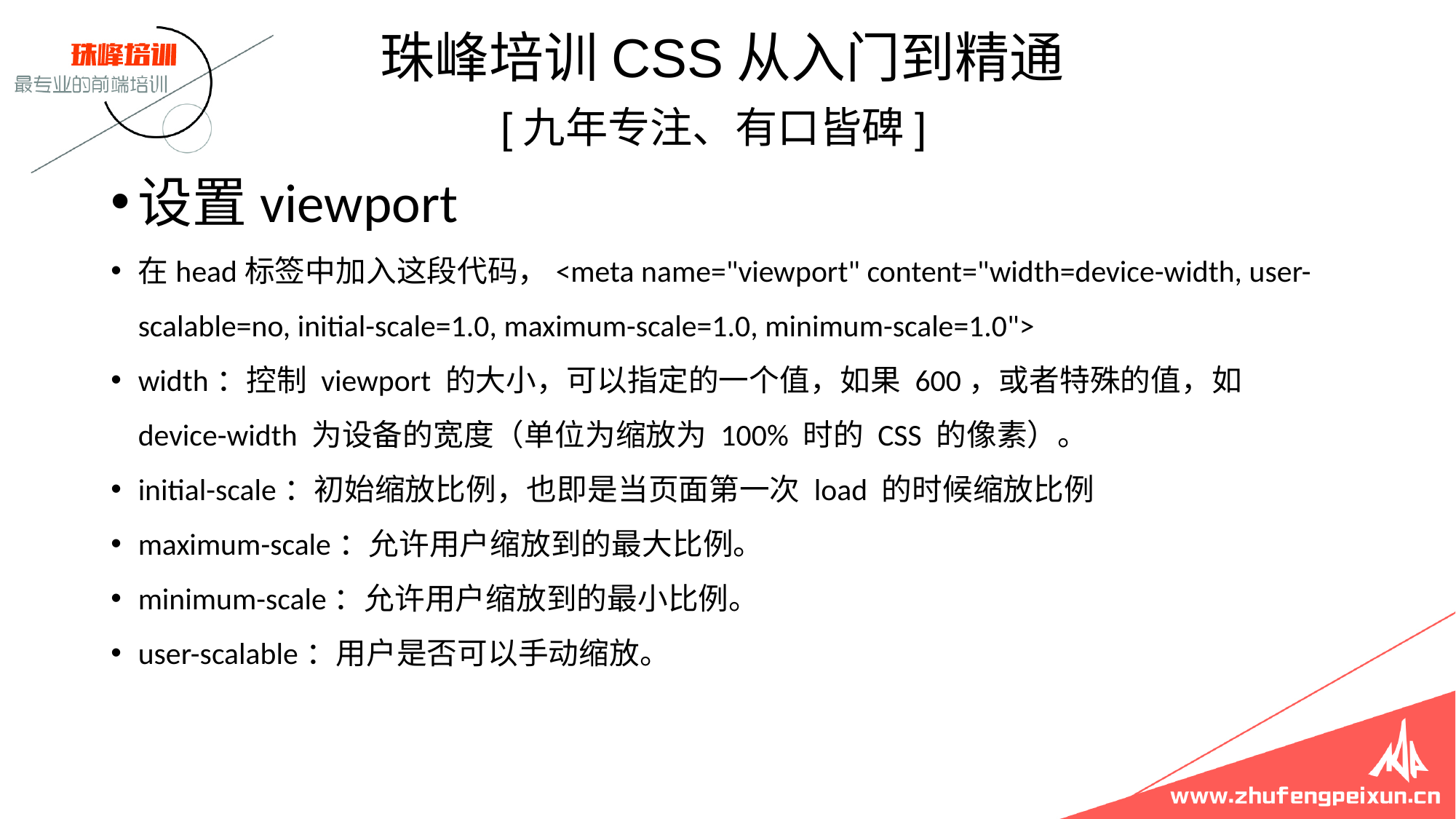

珠峰培训CSS从入门到精通
        [九年专注、有口皆碑]
设置viewport
在head标签中加入这段代码，<meta name="viewport" content="width=device-width, user-scalable=no, initial-scale=1.0, maximum-scale=1.0, minimum-scale=1.0">
width：控制 viewport 的大小，可以指定的一个值，如果 600，或者特殊的值，如 device-width 为设备的宽度（单位为缩放为 100% 时的 CSS 的像素）。
initial-scale：初始缩放比例，也即是当页面第一次 load 的时候缩放比例
maximum-scale：允许用户缩放到的最大比例。
minimum-scale：允许用户缩放到的最小比例。
user-scalable：用户是否可以手动缩放。